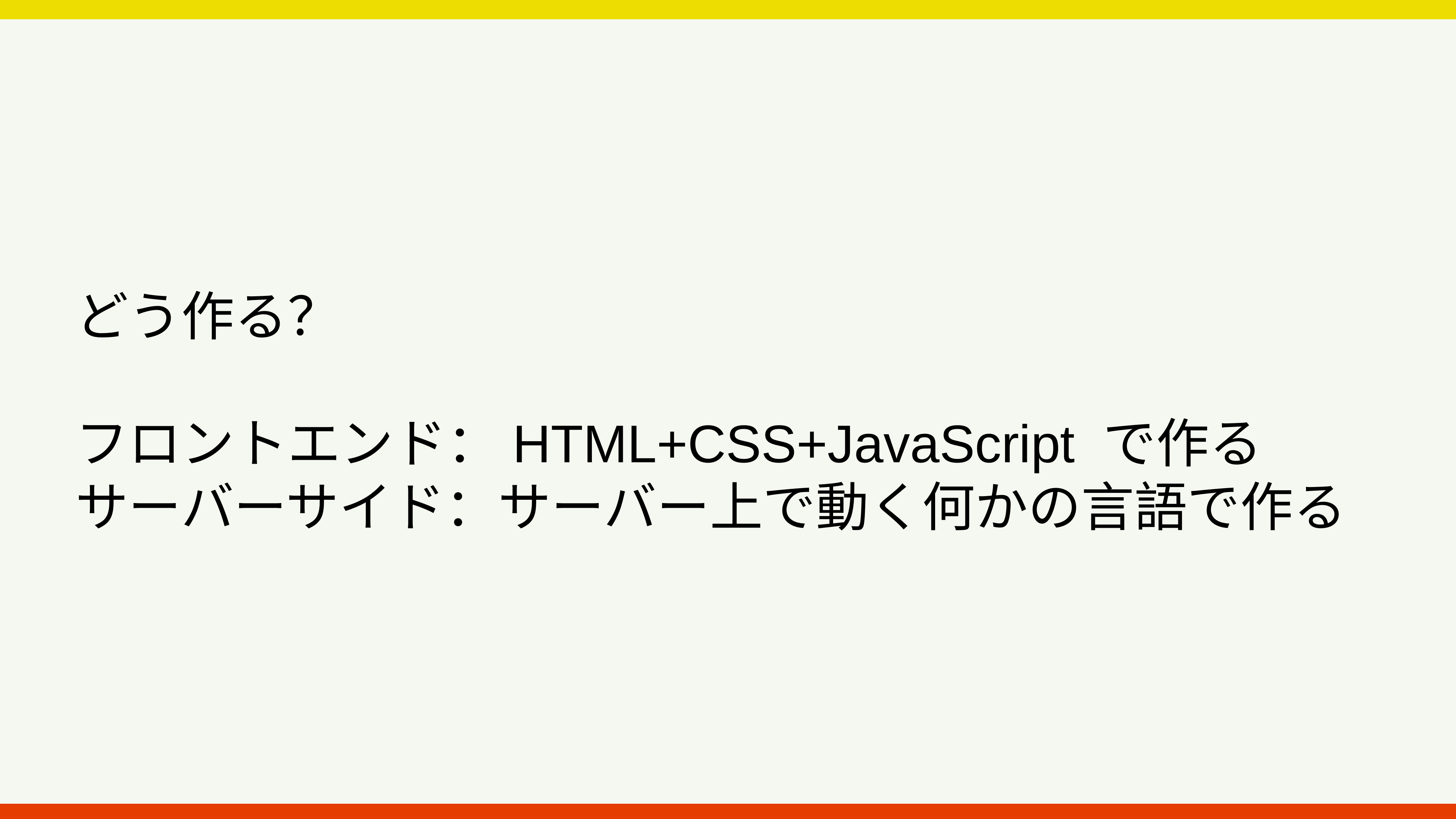

どう作る？

フロントエンド：HTML+CSS+JavaScript で作る
サーバーサイド：サーバー上で動く何かの言語で作る